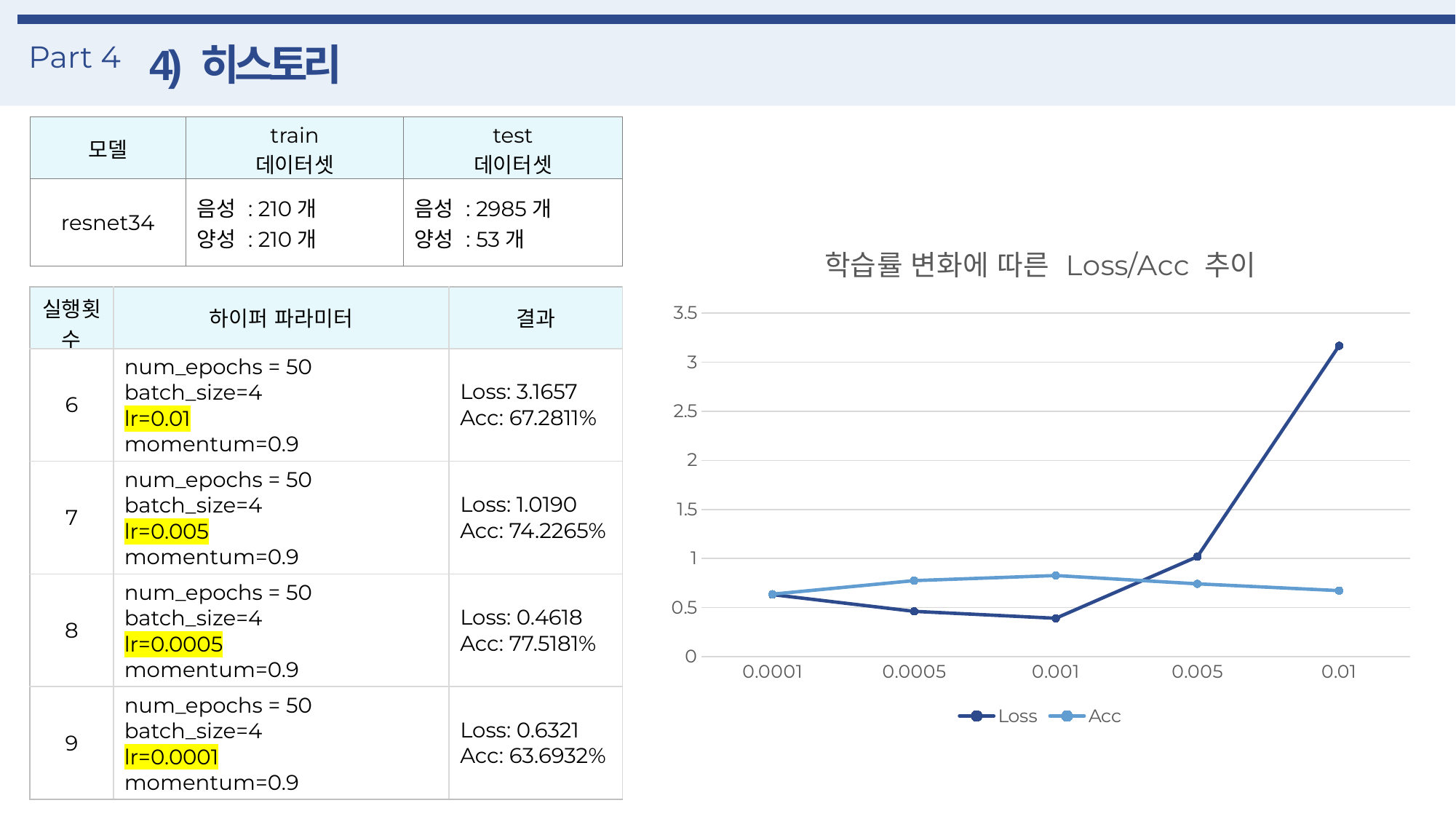

Part 4
4) 히스토리
| 모델 | train 데이터셋 | test 데이터셋 |
| --- | --- | --- |
| resnet34 | 음성 : 210개 양성 : 210개 | 음성 : 2985개 양성 : 53개 |

### Chart: 학습률 변화에 따른 Loss/Acc 추이

| Category | Loss | Acc |  |
|---|---|---|---|
| 1E-4 | 0.6321 | 0.636932 | None |
| 5.0000000000000001E-4 | 0.4618 | 0.775181 | None |
| 1E-3 | 0.3914 | 0.826531 | None |
| 5.0000000000000001E-3 | 1.019 | 0.742265 | None |
| 0.01 | 3.1657 | 0.672811 | None |
| 실행횟수 | 하이퍼 파라미터 | 결과 |
| --- | --- | --- |
| 6 | num\_epochs = 50 batch\_size=4 lr=0.01 momentum=0.9 | Loss: 3.1657 Acc: 67.2811% |
| 7 | num\_epochs = 50 batch\_size=4 lr=0.005 momentum=0.9 | Loss: 1.0190 Acc: 74.2265% |
| 8 | num\_epochs = 50 batch\_size=4 lr=0.0005 momentum=0.9 | Loss: 0.4618 Acc: 77.5181% |
| 9 | num\_epochs = 50 batch\_size=4 lr=0.0001 momentum=0.9 | Loss: 0.6321 Acc: 63.6932% |